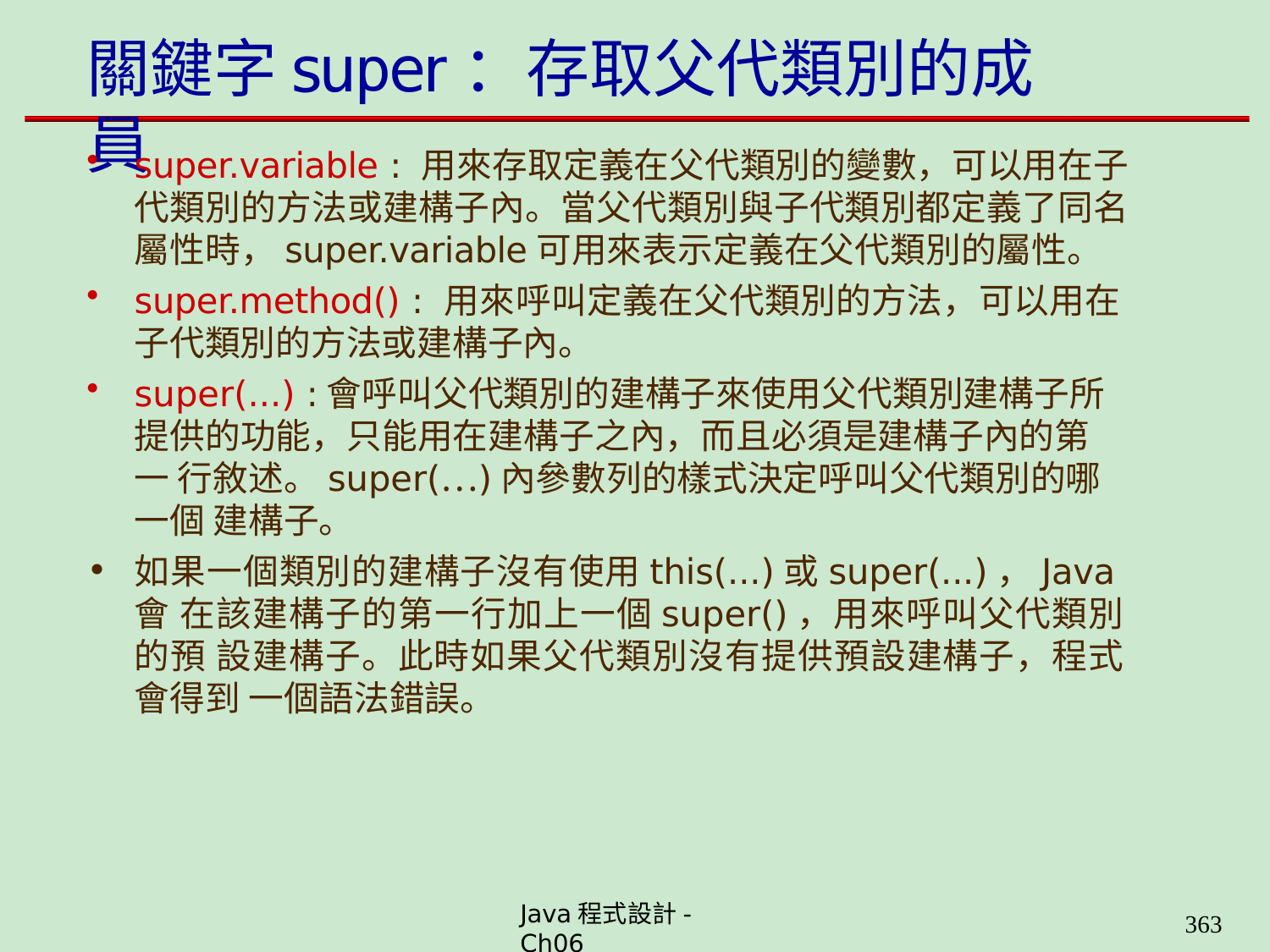

# 關鍵字super：存取父代類別的成員
super.variable : 用來存取定義在父代類別的變數，可以用在子 代類別的方法或建構子內。當父代類別與子代類別都定義了同名 屬性時，super.variable可用來表示定義在父代類別的屬性。
super.method() : 用來呼叫定義在父代類別的方法，可以用在 子代類別的方法或建構子內。
super(...) :會呼叫父代類別的建構子來使用父代類別建構子所 提供的功能，只能用在建構子之內，而且必須是建構子內的第一 行敘述。super(…)內參數列的樣式決定呼叫父代類別的哪一個 建構子。
如果一個類別的建構子沒有使用this(...)或super(...)，Java會 在該建構子的第一行加上一個super()，用來呼叫父代類別的預 設建構子。此時如果父代類別沒有提供預設建構子，程式會得到 一個語法錯誤。
Java程式設計-Ch06
363